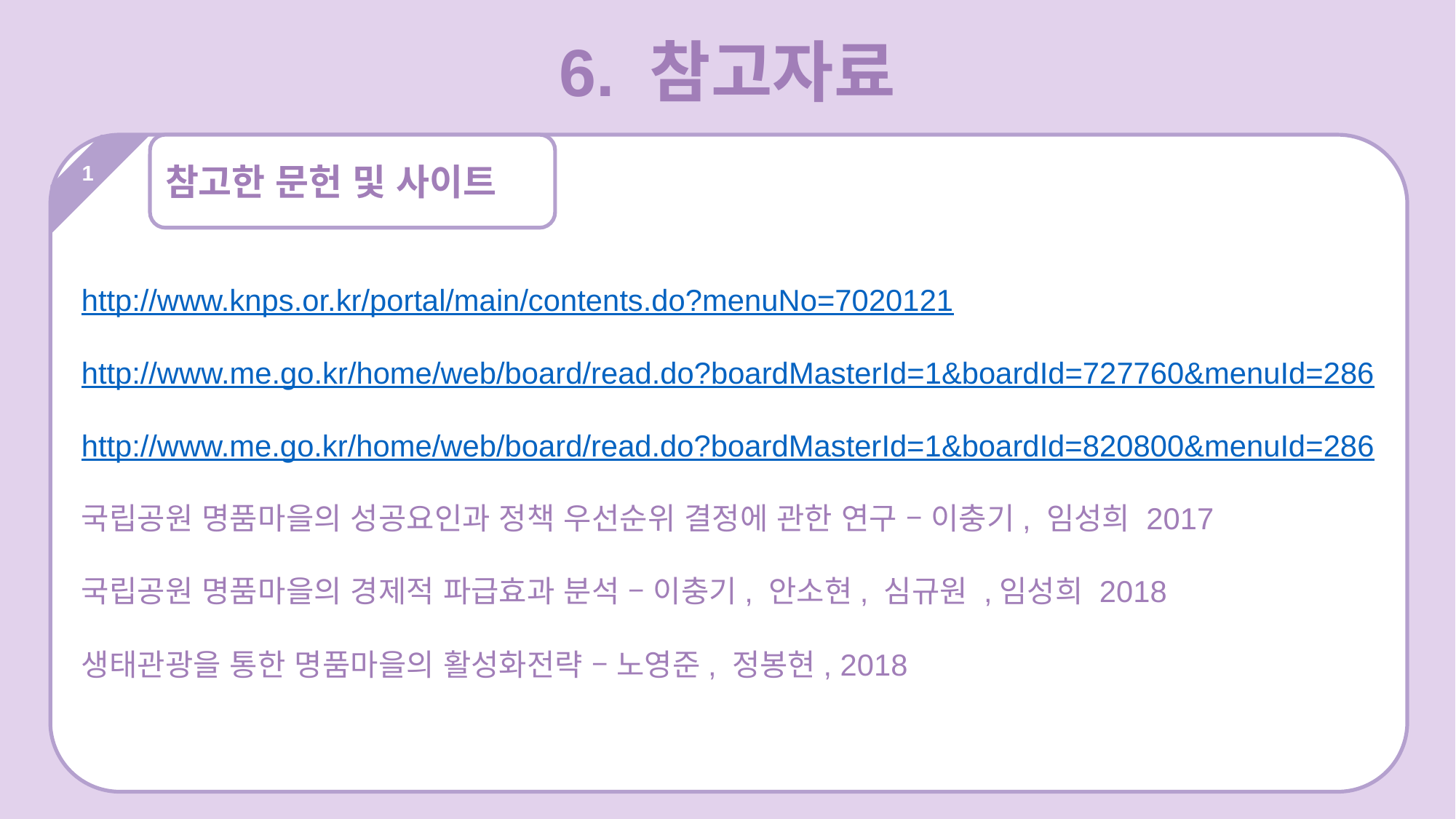

6. 참고자료

http://www.knps.or.kr/portal/main/contents.do?menuNo=7020121

http://www.me.go.kr/home/web/board/read.do?boardMasterId=1&boardId=727760&menuId=286

http://www.me.go.kr/home/web/board/read.do?boardMasterId=1&boardId=820800&menuId=286

국립공원 명품마을의 성공요인과 정책 우선순위 결정에 관한 연구 – 이충기, 임성희 2017

국립공원 명품마을의 경제적 파급효과 분석 – 이충기, 안소현, 심규원 ,임성희 2018

생태관광을 통한 명품마을의 활성화전략 – 노영준, 정봉현, 2018

1
참고한 문헌 및 사이트